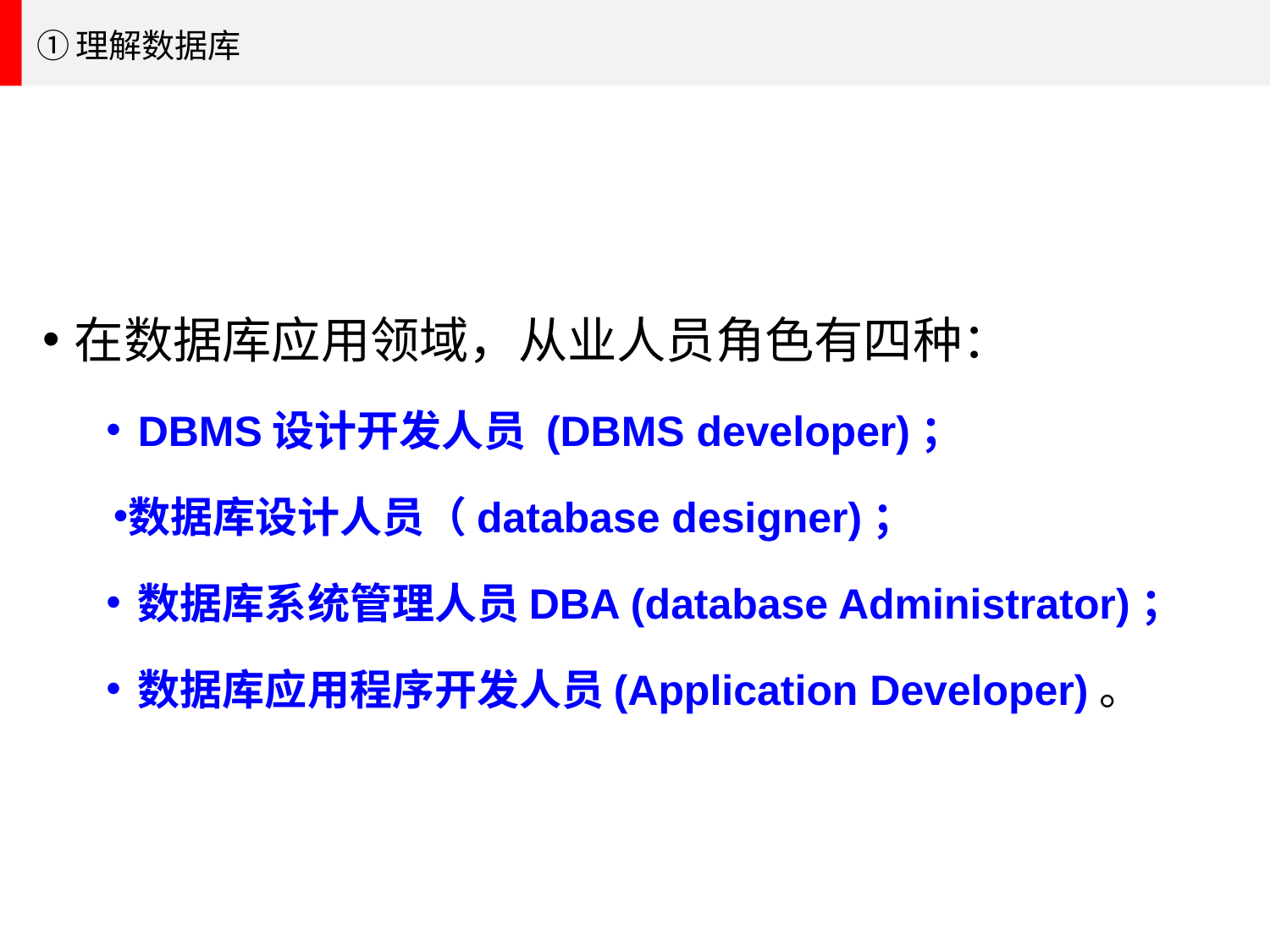

①理解数据库
在数据库应用领域，从业人员角色有四种：
DBMS设计开发人员 (DBMS developer)；
数据库设计人员（database designer)；
数据库系统管理人员DBA (database Administrator)；
数据库应用程序开发人员(Application Developer)。